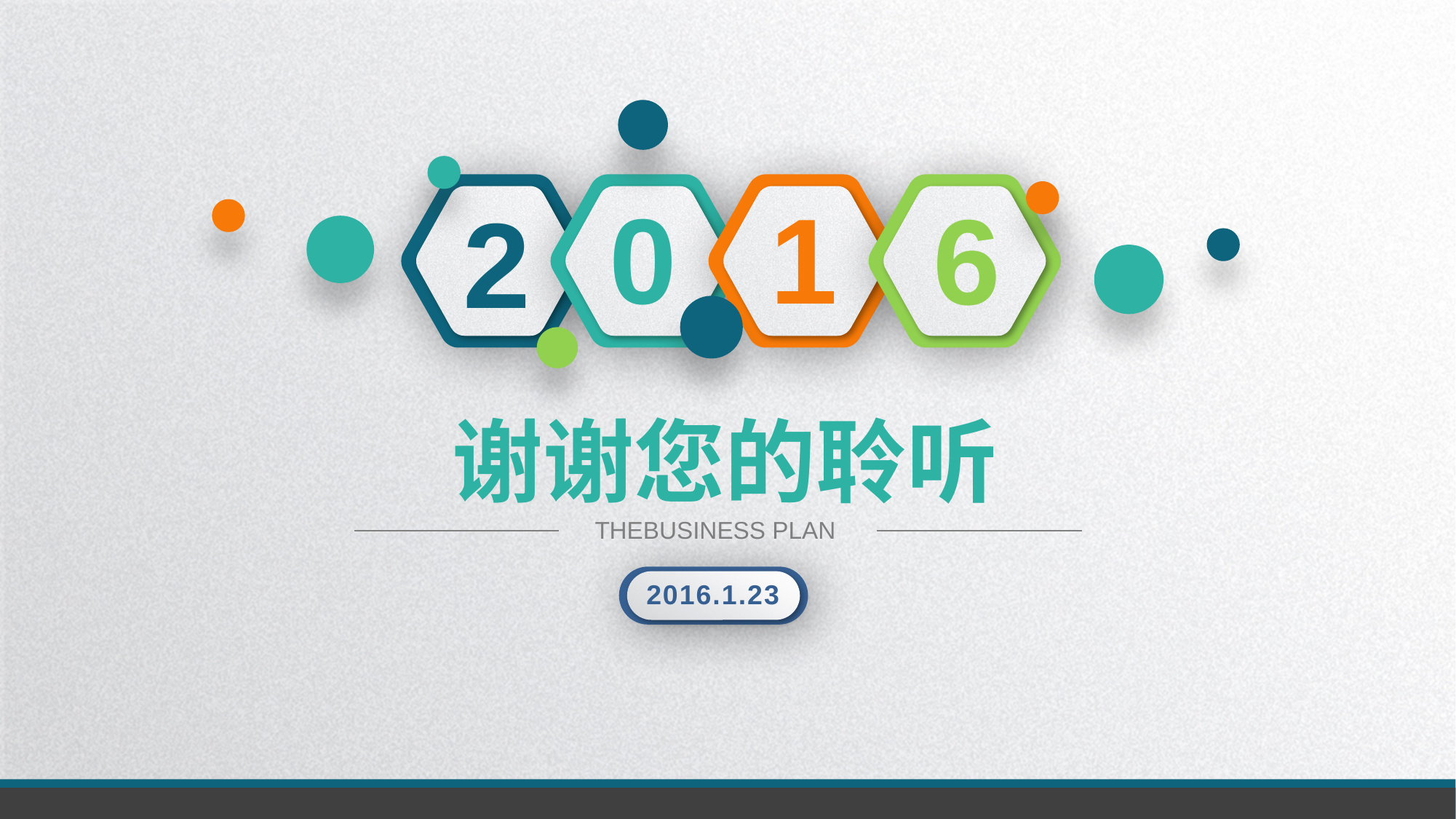

0
1
6
2

谢谢您的聆听
THEBUSINESS PLAN

2016.1.23